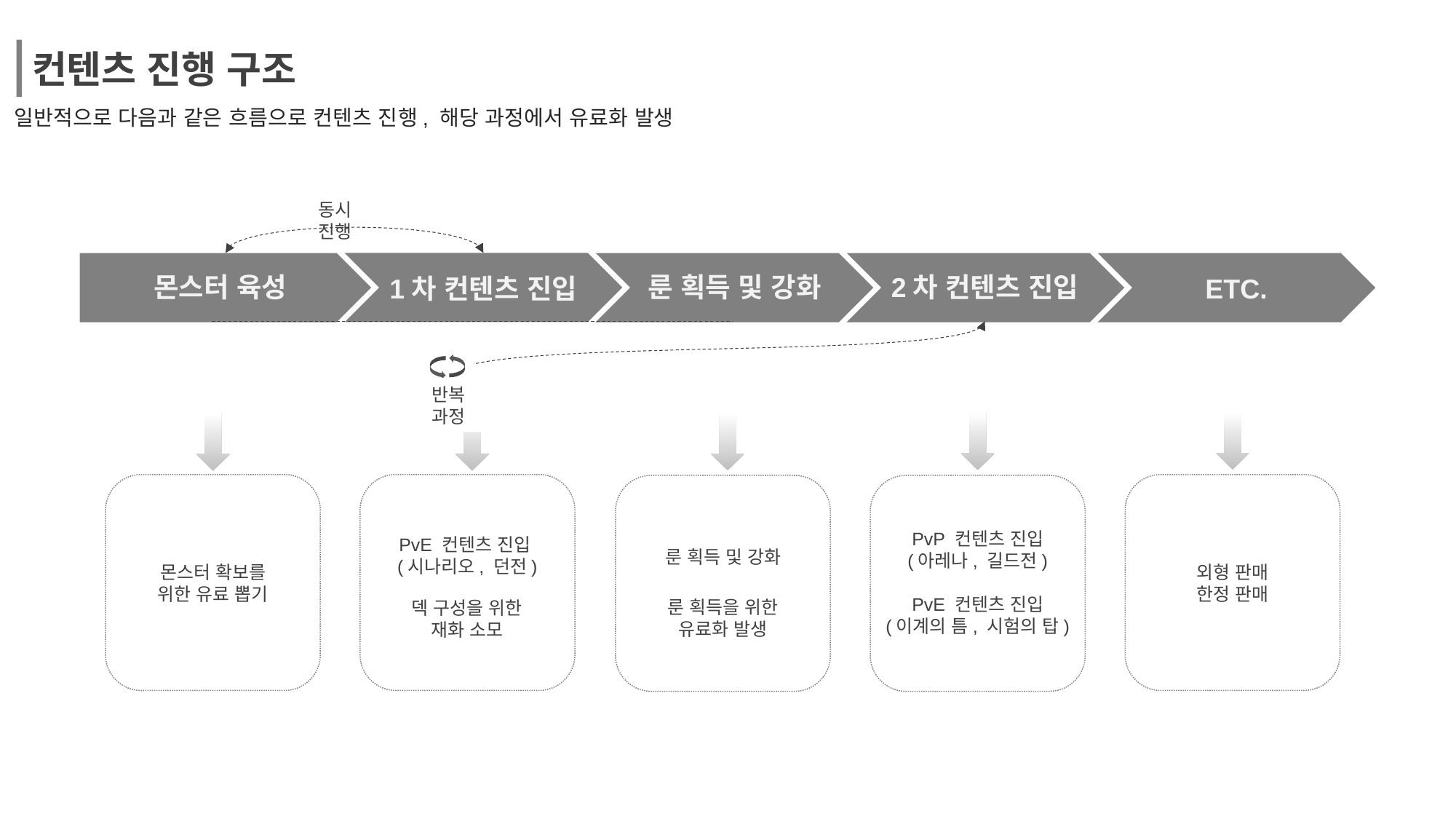

컨텐츠 진행 구조
일반적으로 다음과 같은 흐름으로 컨텐츠 진행, 해당 과정에서 유료화 발생
동시 진행

룬 획득 및 강화
2차 컨텐츠 진입
몬스터 육성
1차 컨텐츠 진입
ETC.

반복 과정

외형 판매
한정 판매

PvP 컨텐츠 진입
(아레나, 길드전)

PvE 컨텐츠 진입
(이계의 틈, 시험의 탑)

룬 획득 및 강화
룬 획득을 위한
유료화 발생

PvE 컨텐츠 진입
(시나리오, 던전)
덱 구성을 위한
재화 소모

몬스터 확보를
위한 유료 뽑기